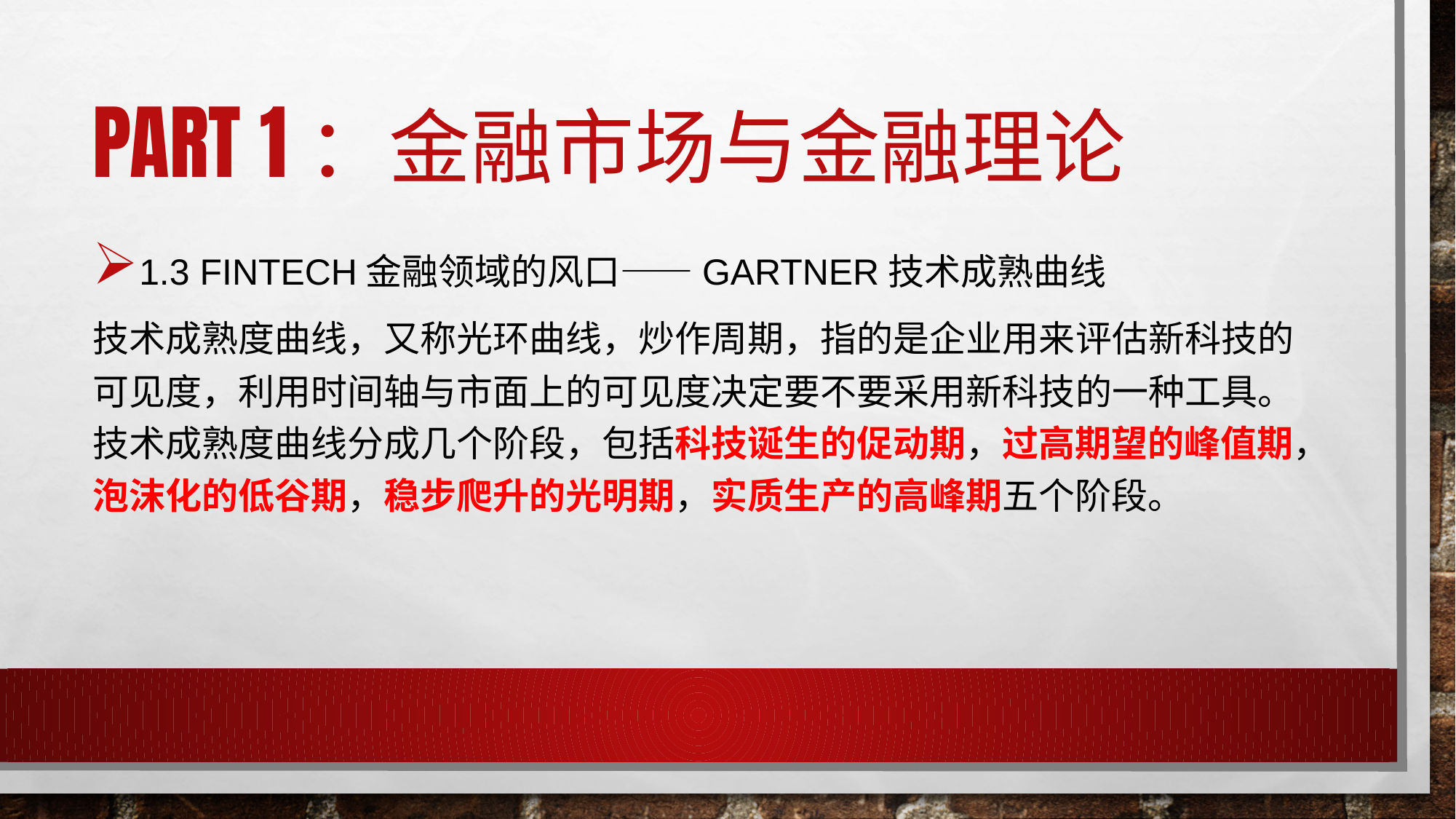

# Part 1：金融市场与金融理论
1.3 Fintech金融领域的风口——Gartner技术成熟曲线
技术成熟度曲线，又称光环曲线，炒作周期，指的是企业用来评估新科技的可见度，利用时间轴与市面上的可见度决定要不要采用新科技的一种工具。技术成熟度曲线分成几个阶段，包括科技诞生的促动期，过高期望的峰值期，泡沫化的低谷期，稳步爬升的光明期，实质生产的高峰期五个阶段。